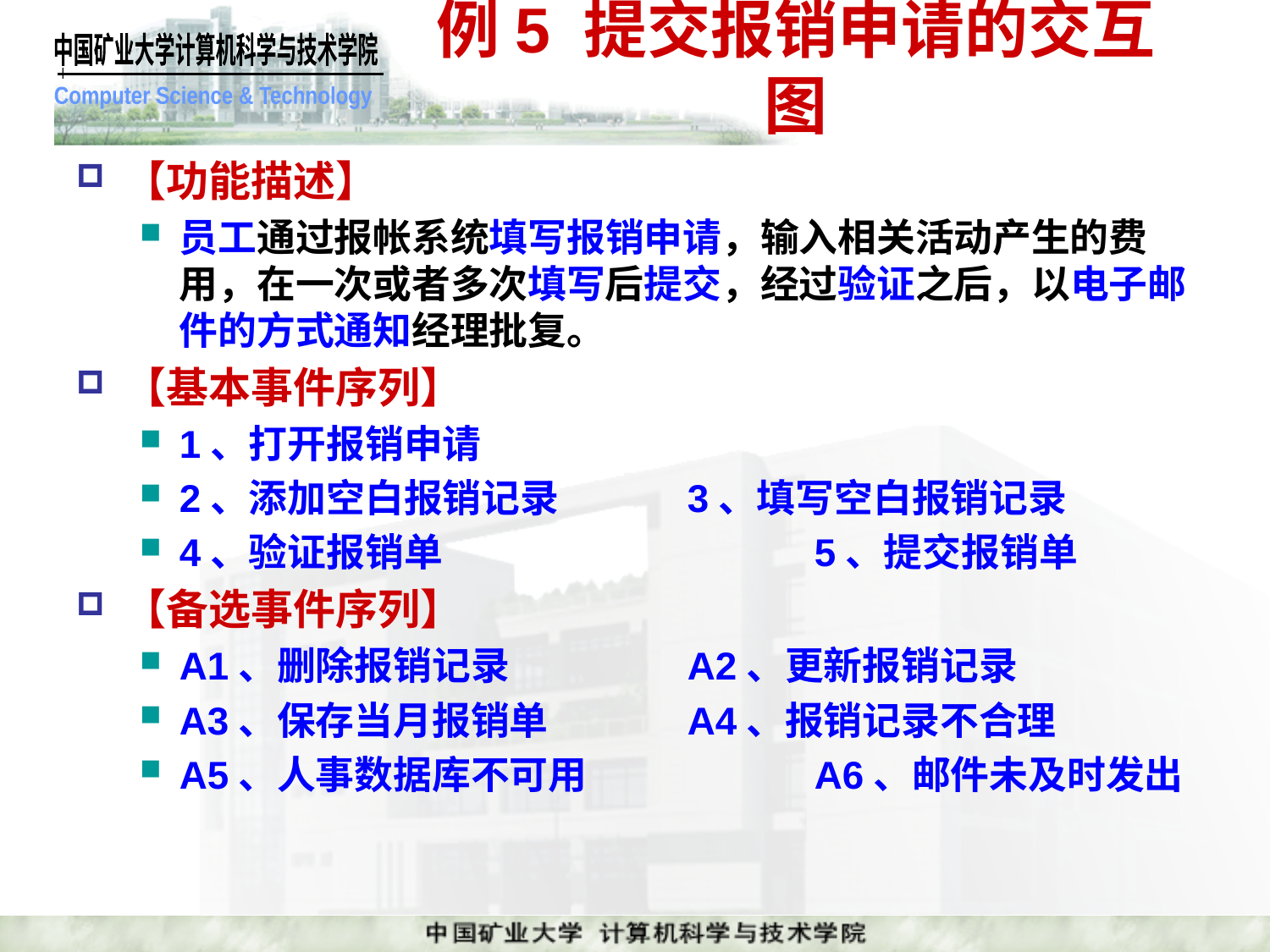

# 例5 提交报销申请的交互图
【功能描述】
员工通过报帐系统填写报销申请，输入相关活动产生的费用，在一次或者多次填写后提交，经过验证之后，以电子邮件的方式通知经理批复。
【基本事件序列】
1、打开报销申请
2、添加空白报销记录		3、填写空白报销记录
4、验证报销单			5、提交报销单
【备选事件序列】
A1、删除报销记录		A2、更新报销记录
A3、保存当月报销单		A4、报销记录不合理
A5、人事数据库不可用		A6、邮件未及时发出
192